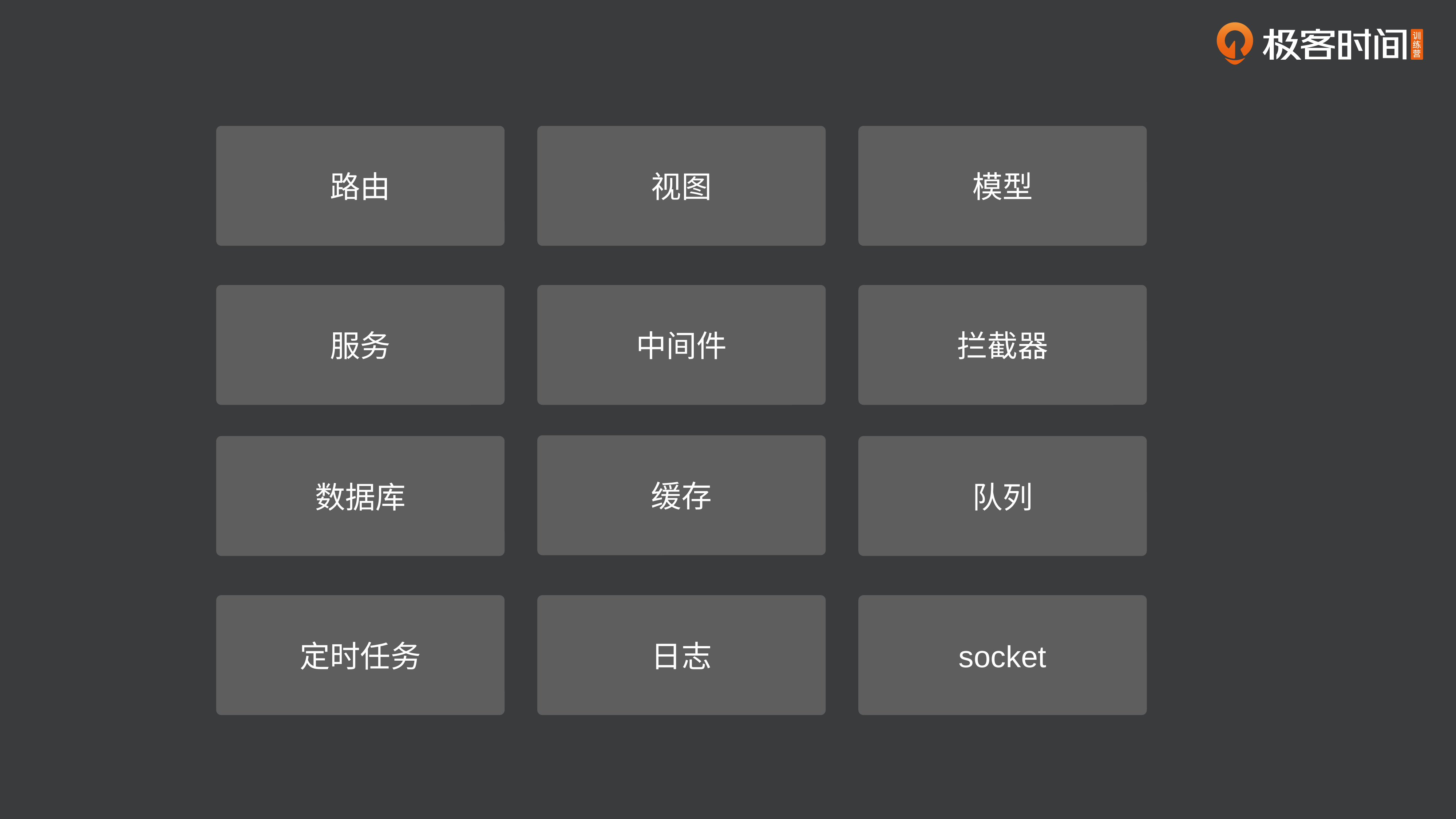

路由
视图
模型
服务
中间件
拦截器

缓存
数据库
队列
定时任务
日志
socket